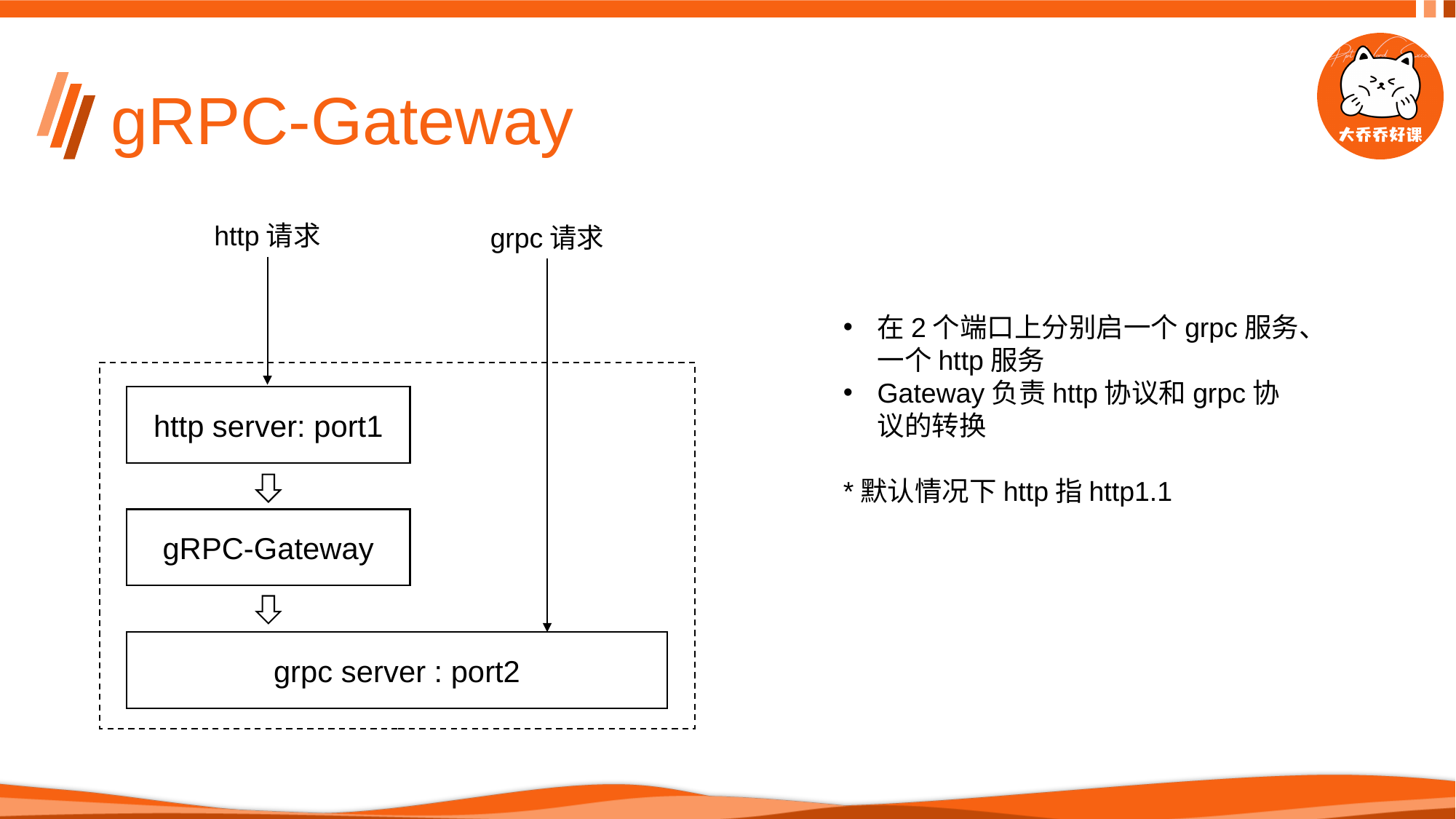

# gRPC-Gateway
http请求
grpc请求
在2个端口上分别启一个grpc服务、一个http服务
Gateway负责http协议和grpc协议的转换

*默认情况下http指http1.1

http server: port1
gRPC-Gateway
grpc server : port2